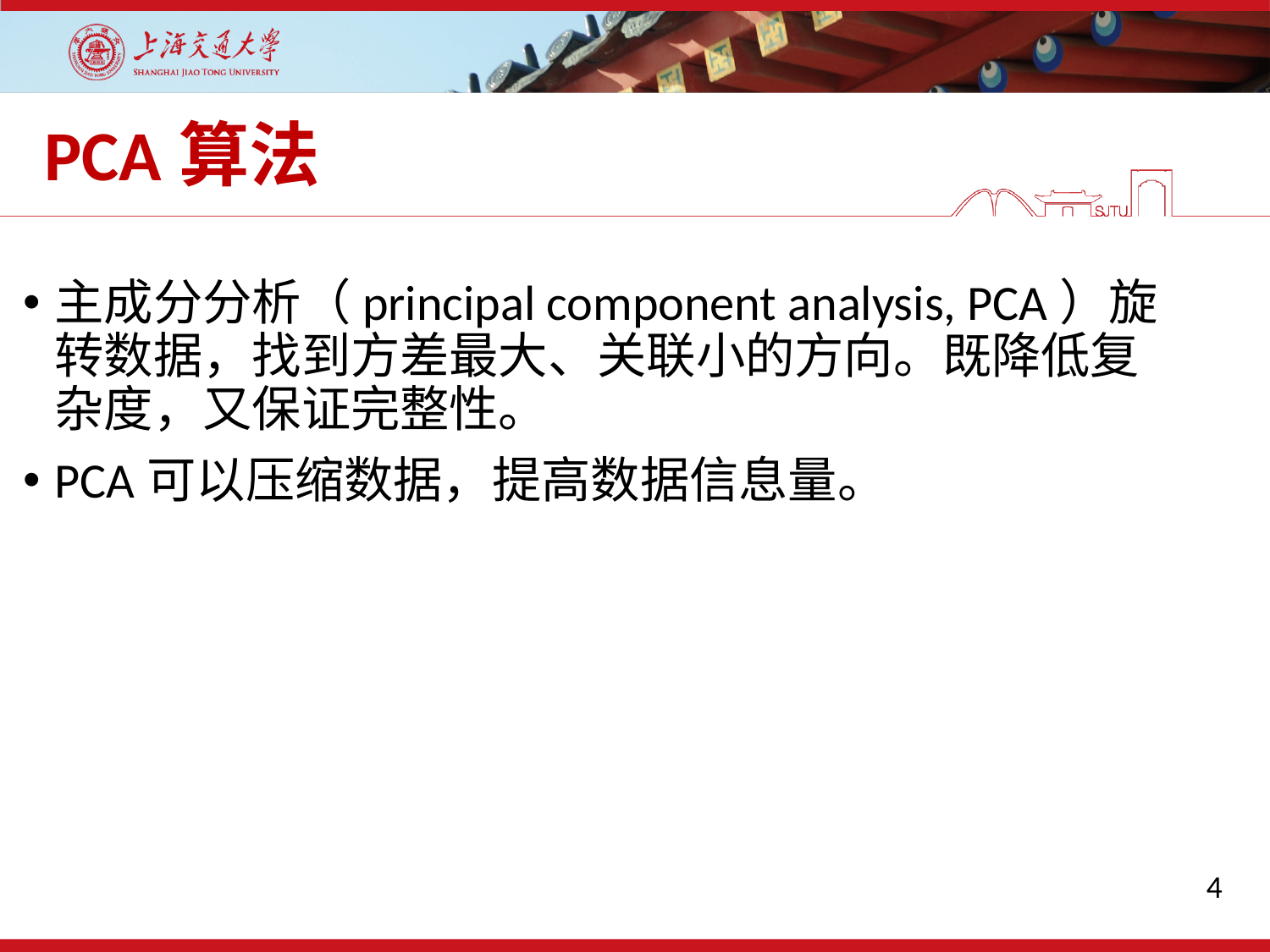

# PCA算法
主成分分析（principal component analysis, PCA）旋转数据，找到方差最大、关联小的方向。既降低复杂度，又保证完整性。
PCA可以压缩数据，提高数据信息量。
4